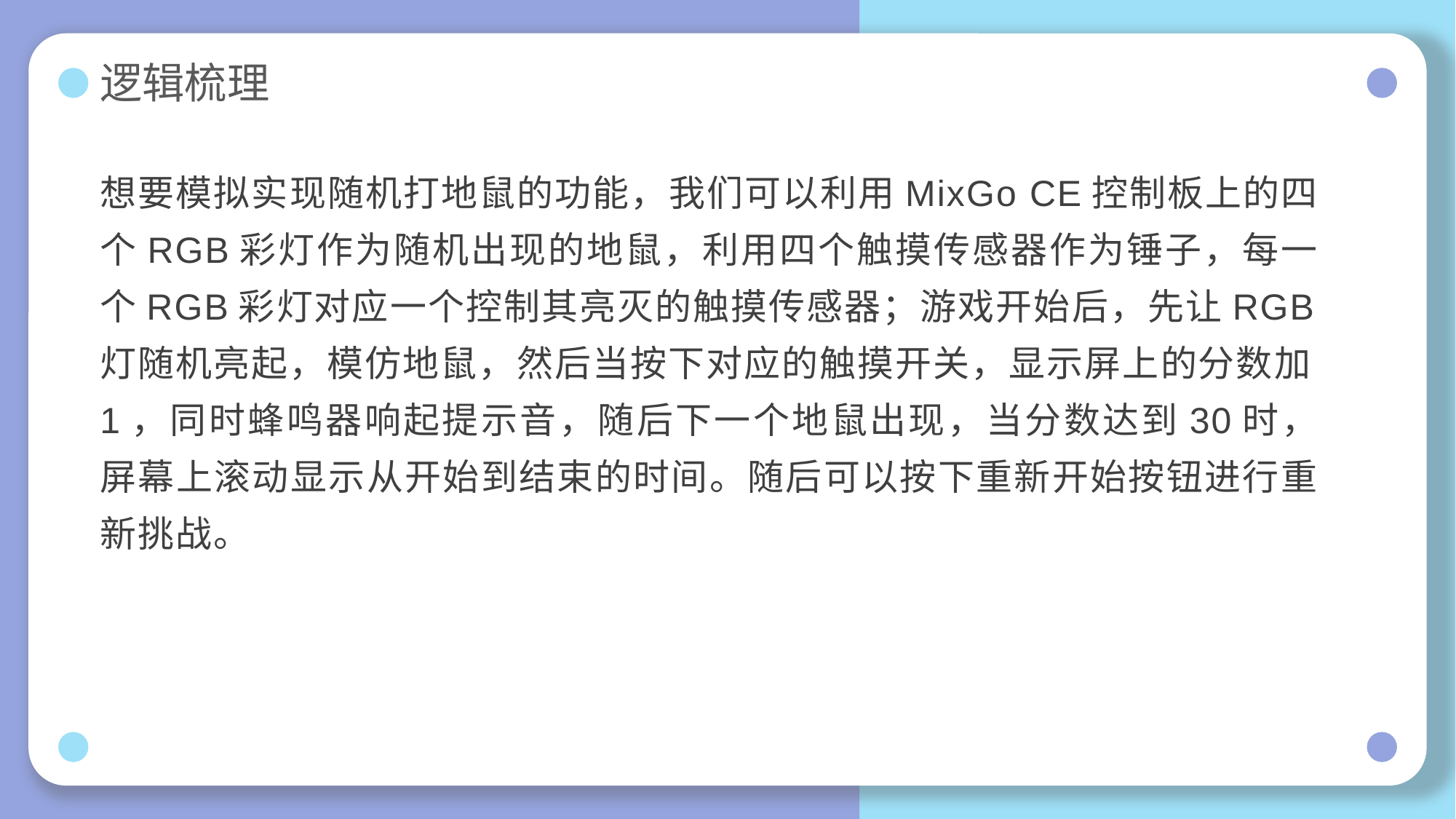

# 逻辑梳理
想要模拟实现随机打地鼠的功能，我们可以利用MixGo CE控制板上的四个RGB彩灯作为随机出现的地鼠，利用四个触摸传感器作为锤子，每一个RGB彩灯对应一个控制其亮灭的触摸传感器；游戏开始后，先让RGB灯随机亮起，模仿地鼠，然后当按下对应的触摸开关，显示屏上的分数加1，同时蜂鸣器响起提示音，随后下一个地鼠出现，当分数达到30时，屏幕上滚动显示从开始到结束的时间。随后可以按下重新开始按钮进行重新挑战。